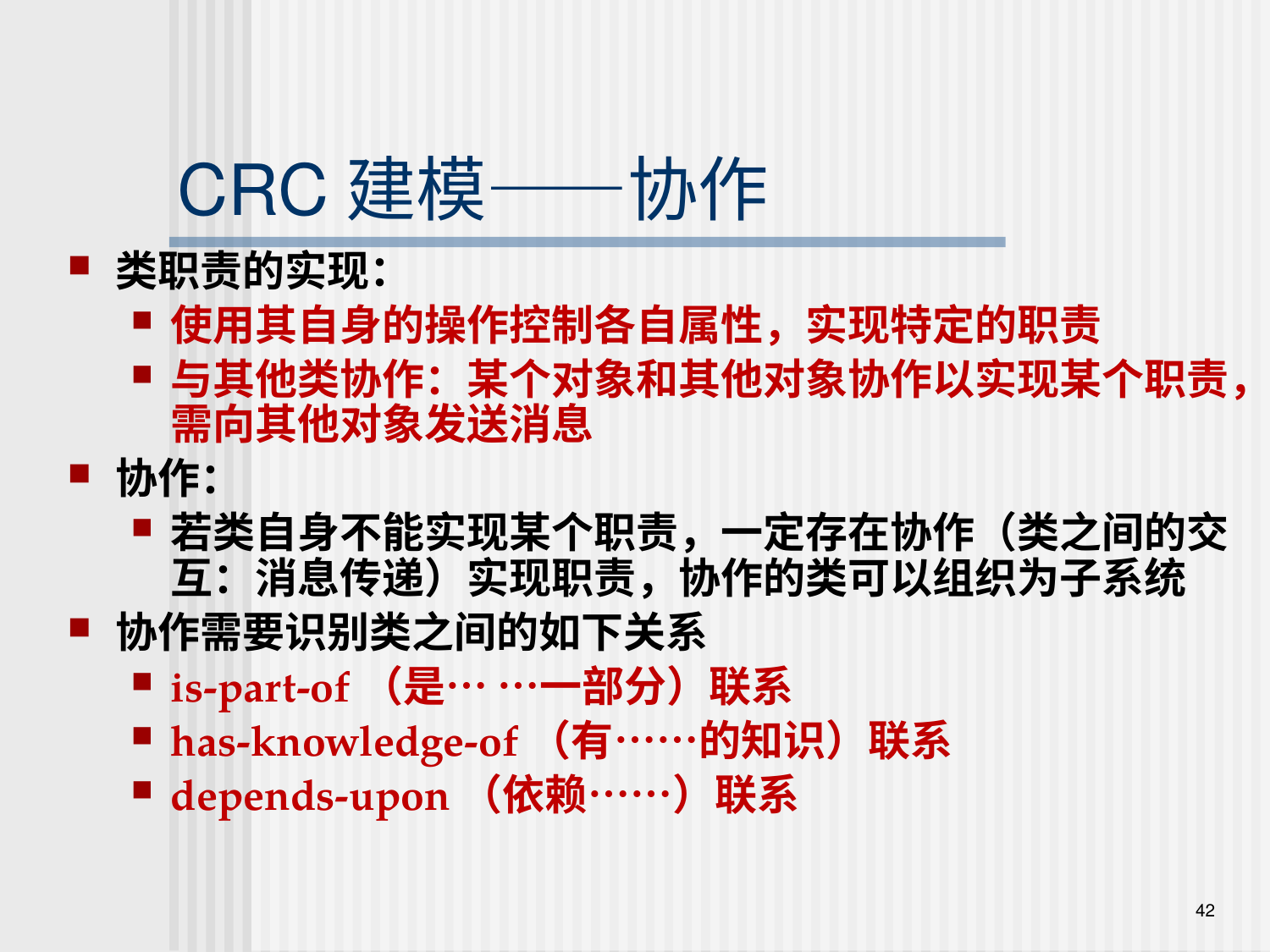

CRC建模——协作
类职责的实现：
使用其自身的操作控制各自属性，实现特定的职责
与其他类协作：某个对象和其他对象协作以实现某个职责，需向其他对象发送消息
协作：
若类自身不能实现某个职责，一定存在协作（类之间的交互：消息传递）实现职责，协作的类可以组织为子系统
协作需要识别类之间的如下关系
is-part-of（是… …一部分）联系
has-knowledge-of（有……的知识）联系
depends-upon（依赖……）联系
42